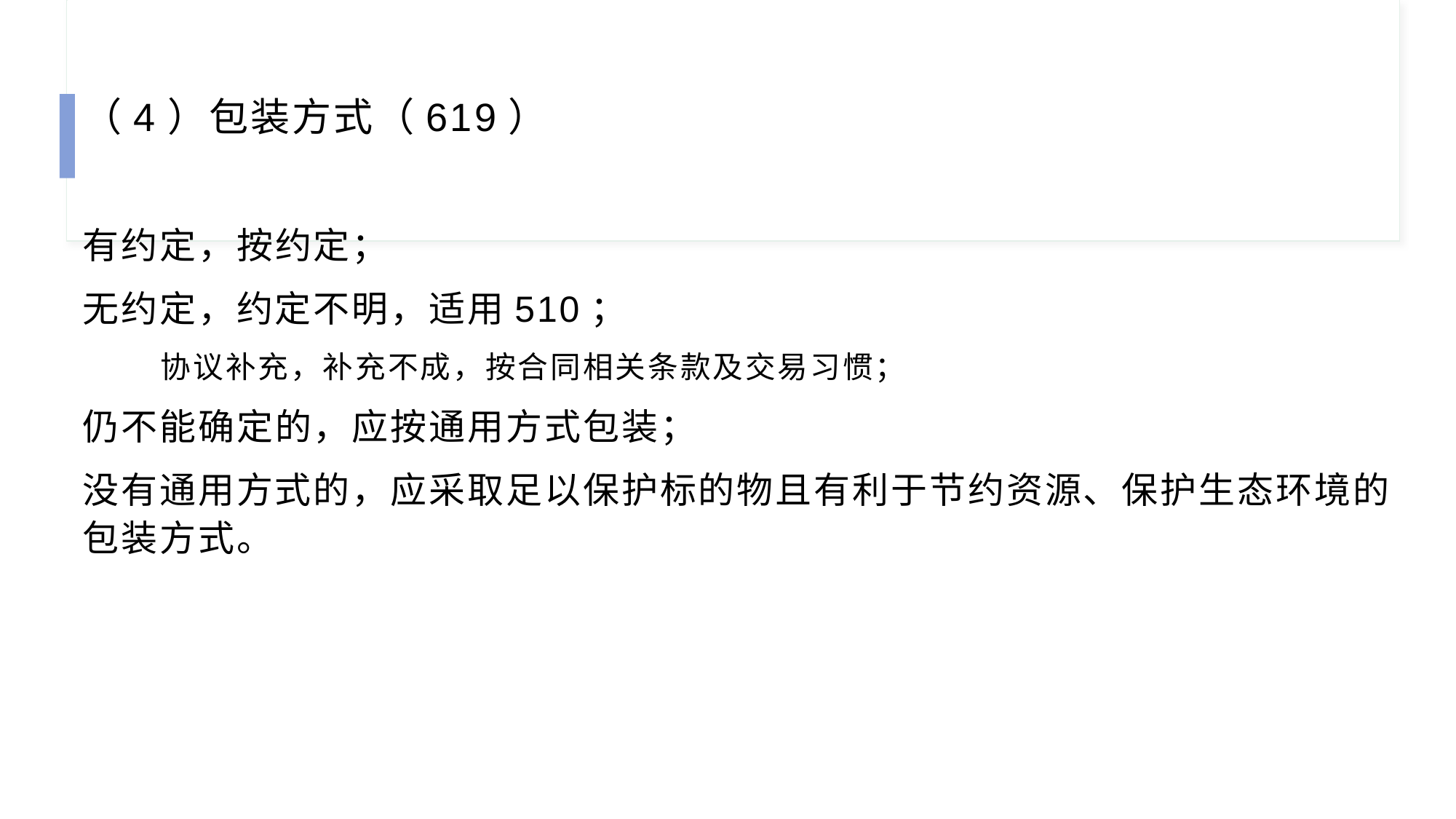

（4）包装方式（619）

有约定，按约定；
无约定，约定不明，适用510；
        协议补充，补充不成，按合同相关条款及交易习惯；
仍不能确定的，应按通用方式包装；
没有通用方式的，应采取足以保护标的物且有利于节约资源、保护生态环境的包装方式。